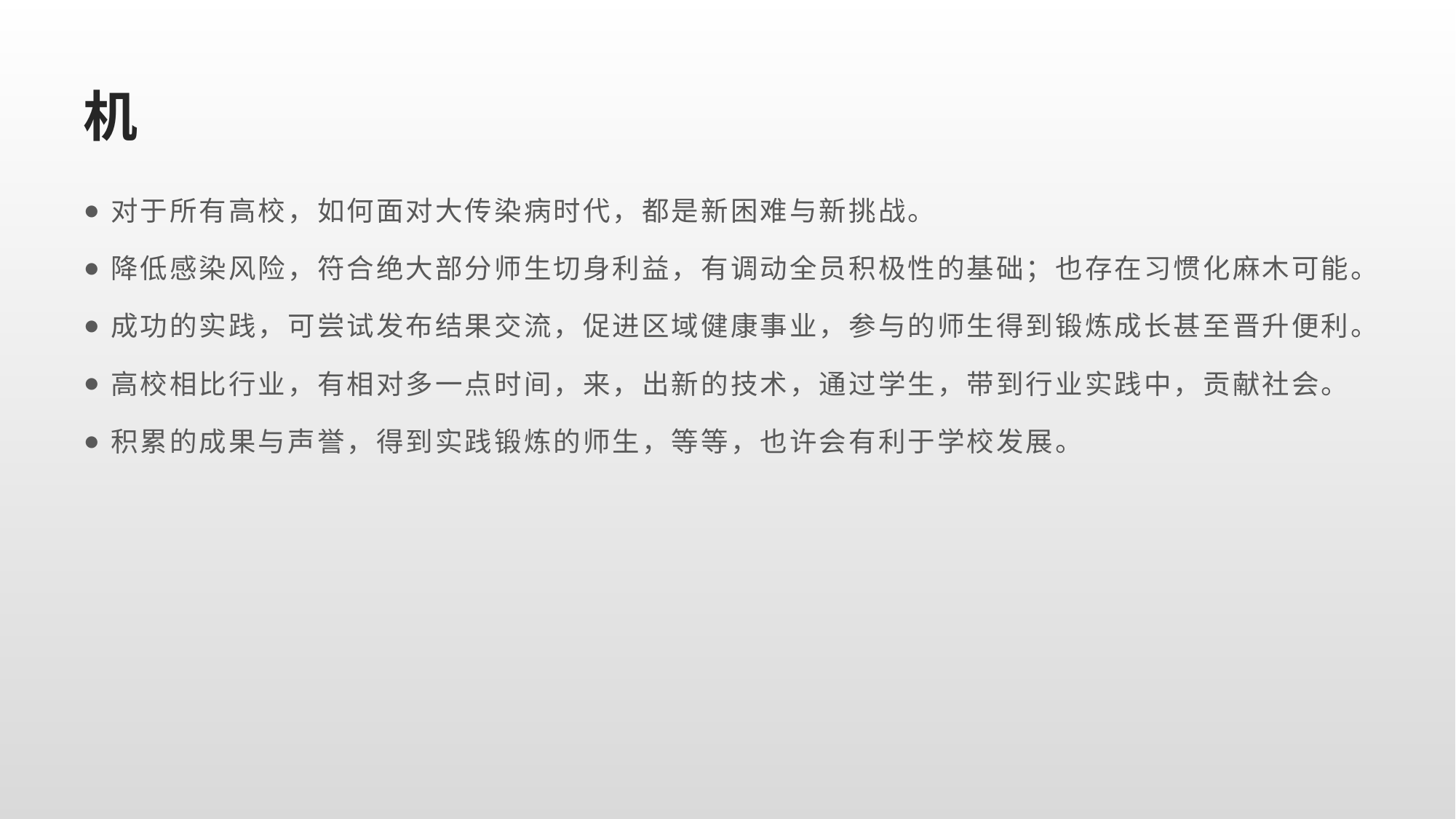

# 机
对于所有高校，如何面对大传染病时代，都是新困难与新挑战。
降低感染风险，符合绝大部分师生切身利益，有调动全员积极性的基础；也存在习惯化麻木可能。
成功的实践，可尝试发布结果交流，促进区域健康事业，参与的师生得到锻炼成长甚至晋升便利。
高校相比行业，有相对多一点时间，来，出新的技术，通过学生，带到行业实践中，贡献社会。
积累的成果与声誉，得到实践锻炼的师生，等等，也许会有利于学校发展。